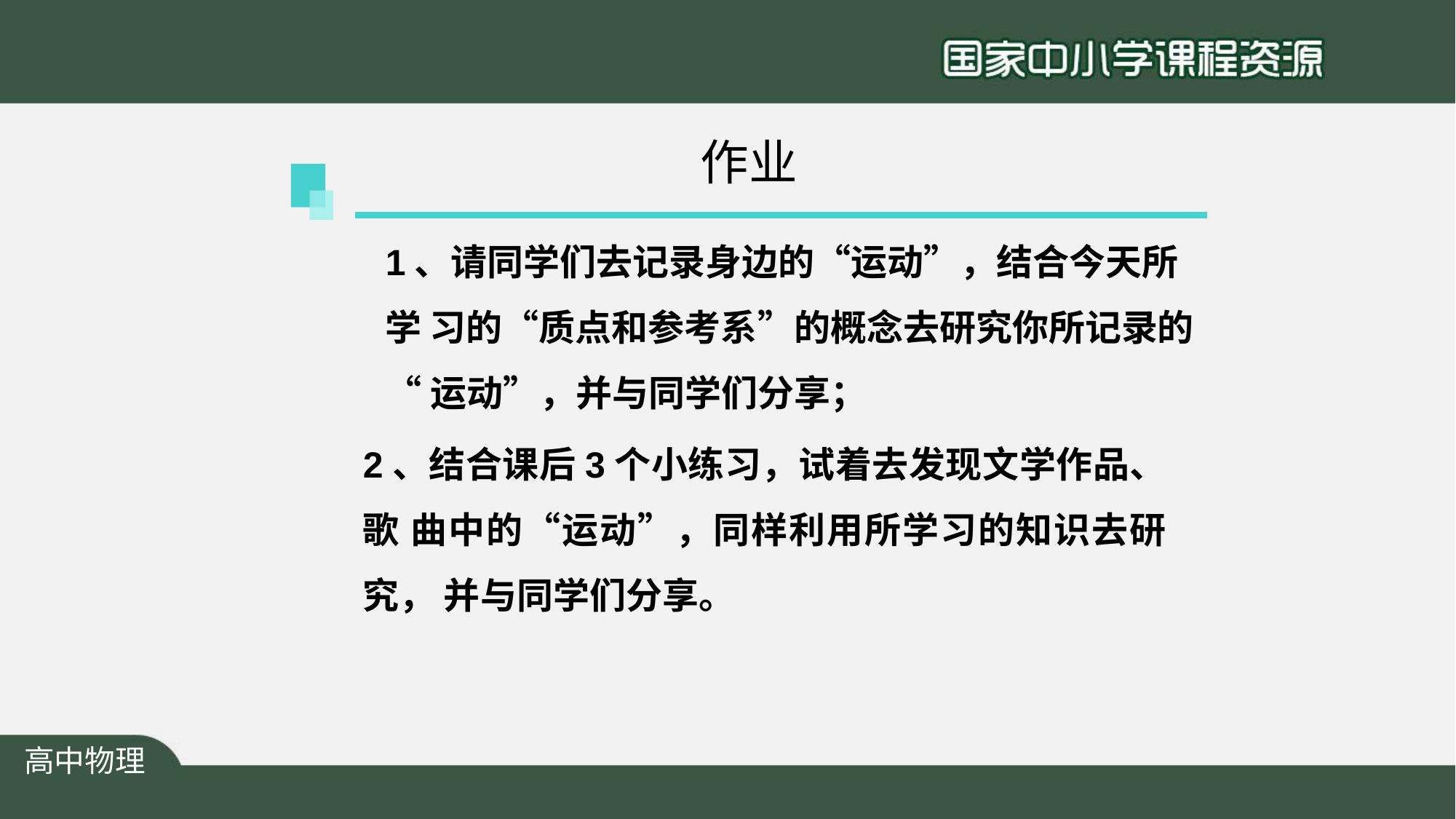

# 作业

1、请同学们去记录身边的“运动”，结合今天所学 习的“质点和参考系”的概念去研究你所记录的
“运动”，并与同学们分享；
2、结合课后3个小练习，试着去发现文学作品、歌 曲中的“运动”，同样利用所学习的知识去研究， 并与同学们分享。
高中物理